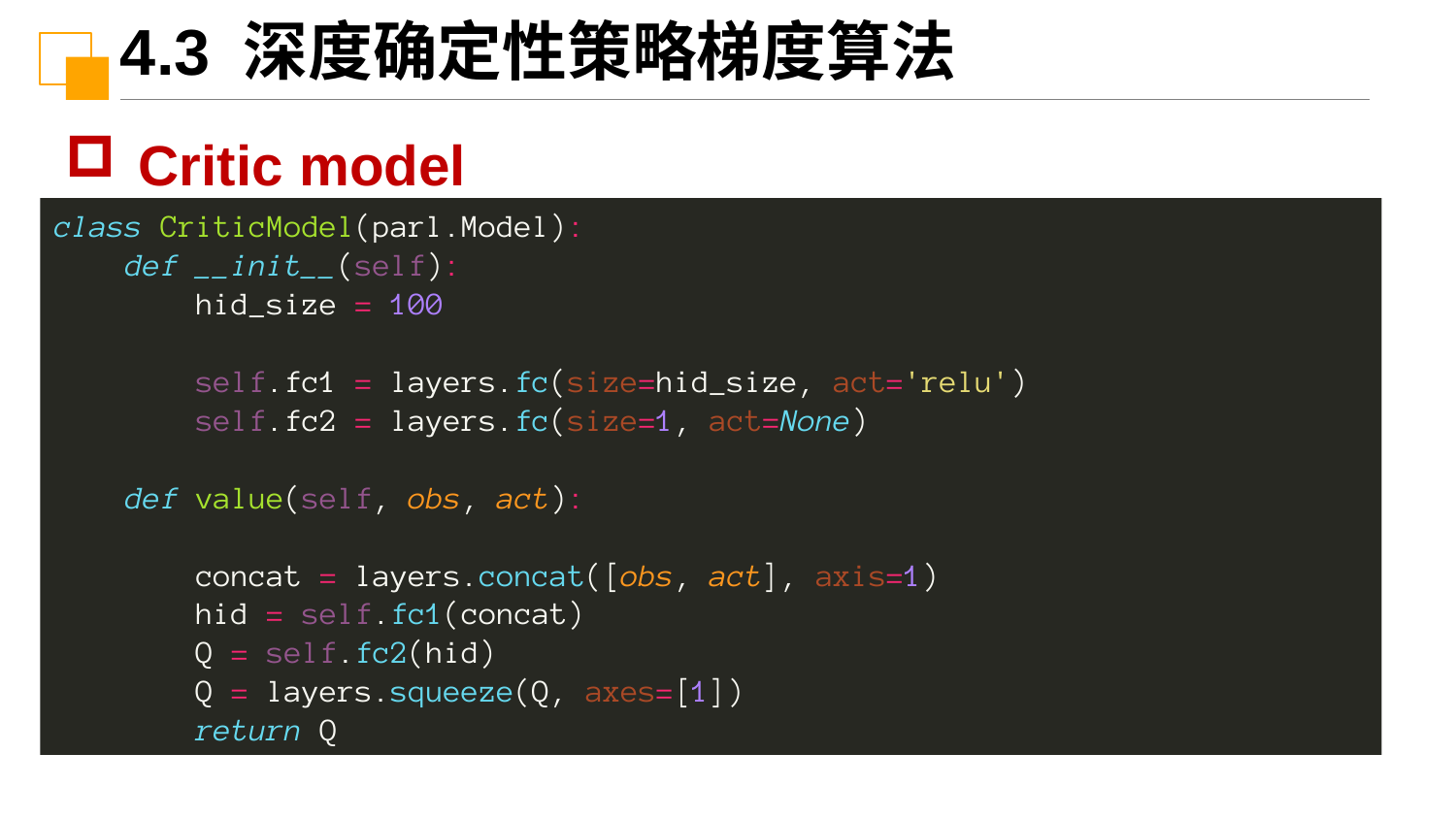

4.3 深度确定性策略梯度算法
Critic model
class CriticModel(parl.Model):
    def __init__(self):
        hid_size = 100
        self.fc1 = layers.fc(size=hid_size, act='relu')
        self.fc2 = layers.fc(size=1, act=None)
    def value(self, obs, act):
        concat = layers.concat([obs, act], axis=1)
        hid = self.fc1(concat)
        Q = self.fc2(hid)
        Q = layers.squeeze(Q, axes=[1])
        return Q